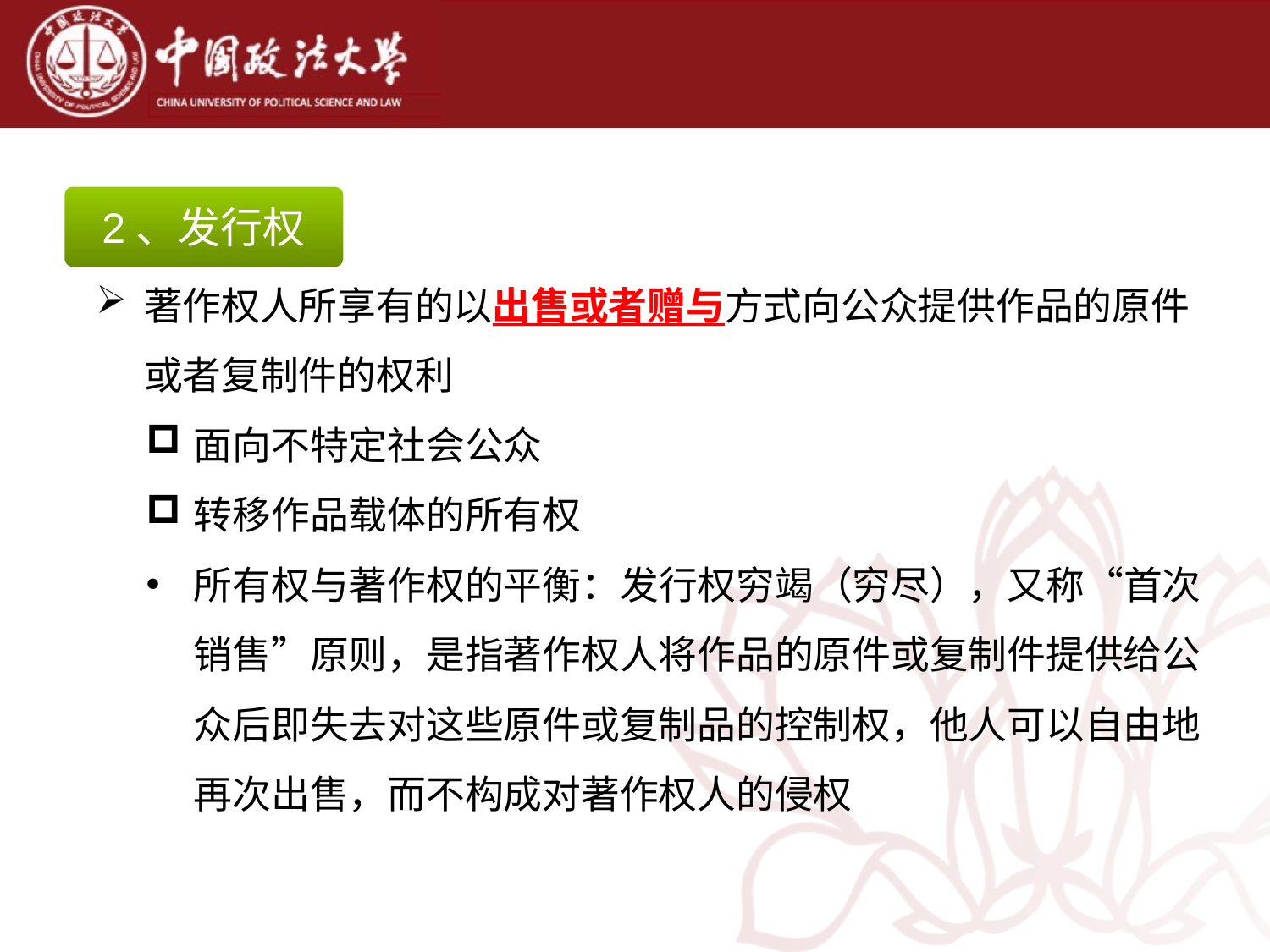

2、发行权
著作权人所享有的以出售或者赠与方式向公众提供作品的原件或者复制件的权利
面向不特定社会公众
转移作品载体的所有权
所有权与著作权的平衡：发行权穷竭（穷尽），又称“首次销售”原则，是指著作权人将作品的原件或复制件提供给公众后即失去对这些原件或复制品的控制权，他人可以自由地再次出售，而不构成对著作权人的侵权